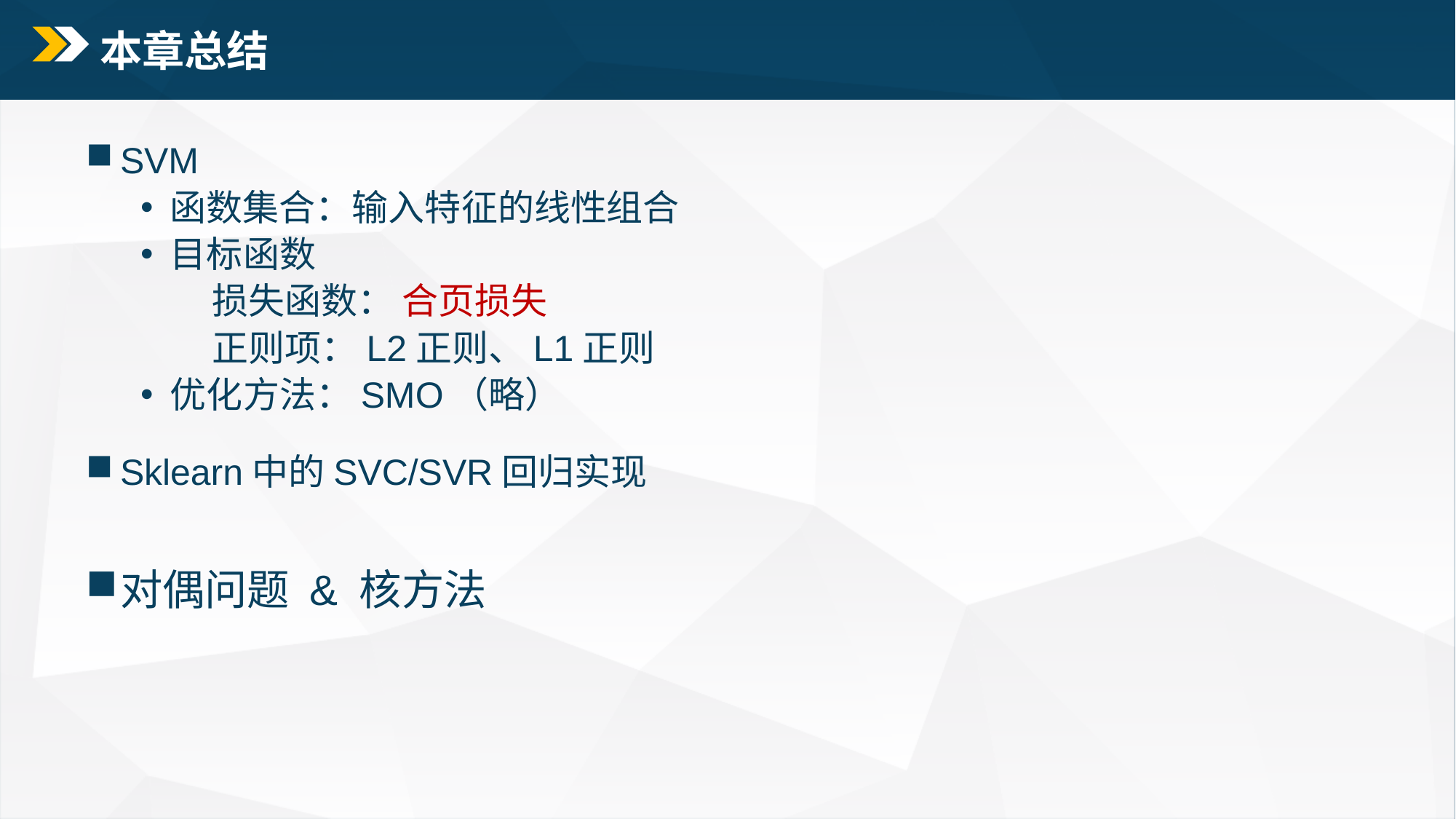

# 本章总结
SVM
 函数集合：输入特征的线性组合
 目标函数
 损失函数： 合页损失
 正则项：L2正则、L1正则
 优化方法：SMO（略）

Sklearn中的SVC/SVR回归实现

对偶问题 & 核方法